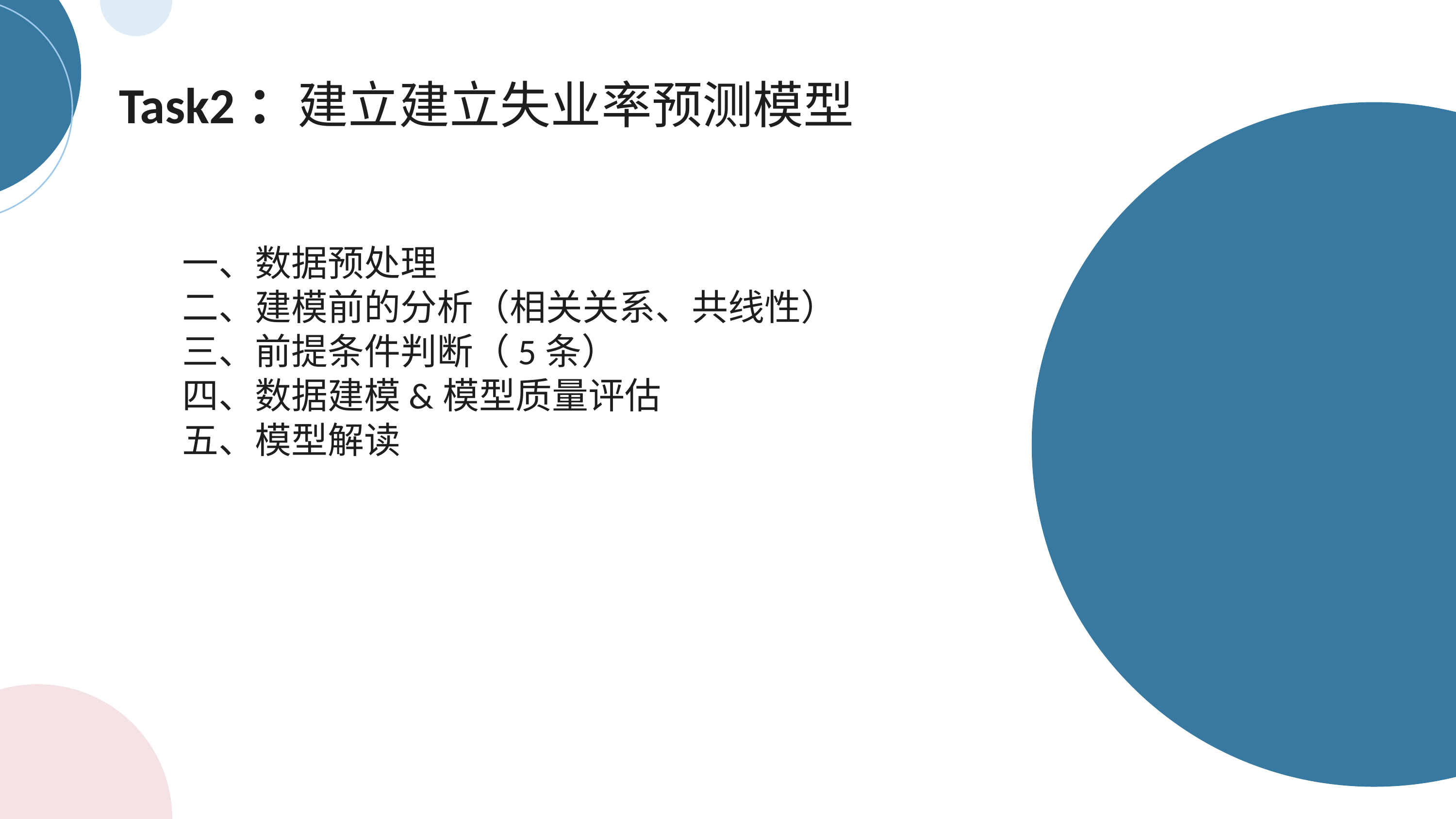

Task2：建⽴建立失业率预测模型

一、数据预处理
二、建模前的分析（相关关系、共线性）
三、前提条件判断（5条）
四、数据建模&模型质量评估
五、模型解读